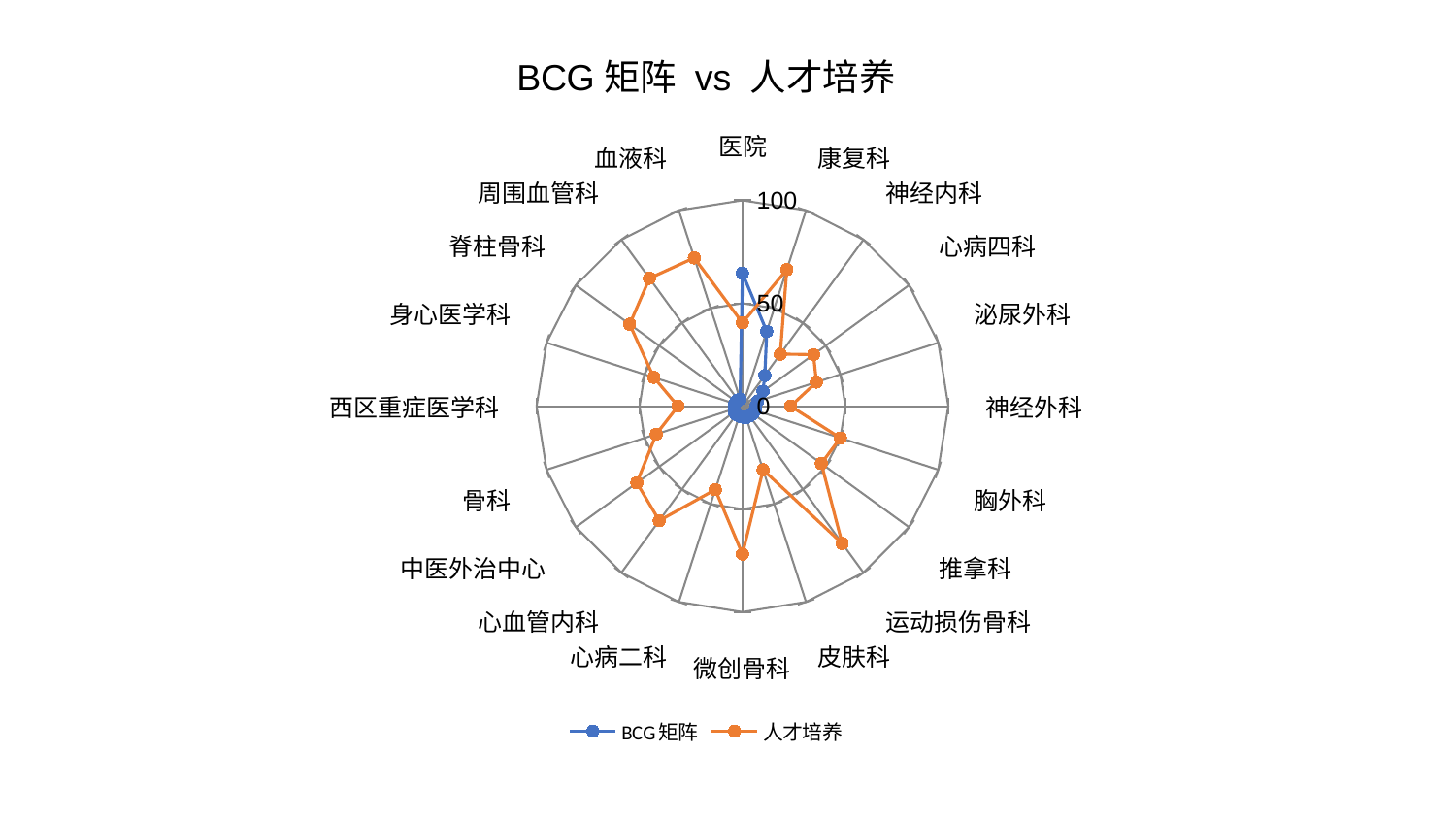

### Chart: BCG矩阵 vs 人才培养

| Category | BCG矩阵 | 人才培养 |
|---|---|---|
| 医院 | 64.6477631077749 | 40.49619041193395 |
| 康复科 | 38.200662307001664 | 69.79008723401013 |
| 神经内科 | 18.49075069788878 | 31.290848499118358 |
| 心病四科 | 12.324460332310816 | 42.66287910963762 |
| 泌尿外科 | 7.727003909481471 | 37.80220163855748 |
| 神经外科 | 6.535404322755656 | 23.387884470767997 |
| 胸外科 | 6.493880972972452 | 50.02244830631673 |
| 推拿科 | 6.222508450473654 | 47.36705714841284 |
| 运动损伤骨科 | 5.90291191076154 | 82.43147653126711 |
| 皮肤科 | 5.871998087199532 | 32.512620961429114 |
| 微创骨科 | 5.27614411971966 | 71.86595681410869 |
| 心病二科 | 5.073826646553044 | 42.63599182975424 |
| 心血管内科 | 5.0317917820173195 | 68.7497791108148 |
| 中医外治中心 | 4.76659712595322 | 63.39517606598303 |
| 骨科 | 4.008932336588046 | 44.03948519603818 |
| 西区重症医学科 | 3.999814253929579 | 31.336129033941557 |
| 身心医学科 | 3.945162216188505 | 45.277929183762616 |
| 脊柱骨科 | 3.7561294610432046 | 67.68857220112592 |
| 周围血管科 | 3.672507013212267 | 76.81270096147435 |
| 血液科 | 3.653705720855611 | 75.77053393959201 |
84